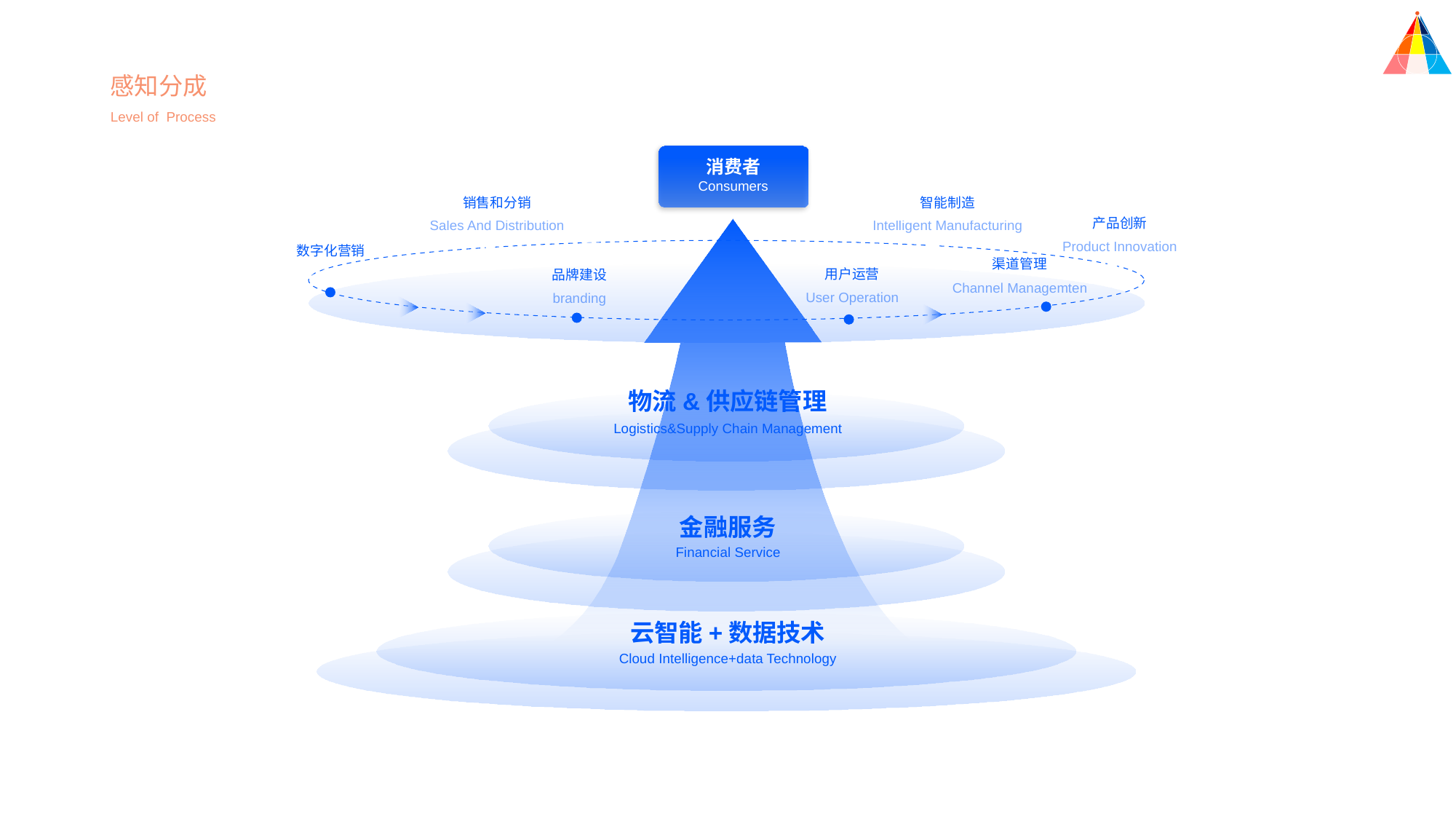

感知分成
Level of  Process

消费者
Consumers
销售和分销
智能制造
产品创新
Sales And Distribution
Intelligent Manufacturing

Product Innovation
数字化营销

渠道管理

用户运营
Digital Marketing
品牌建设

Channel Managemten
User Operation
branding

物流&供应链管理
Logistics&Supply Chain Management

金融服务
Financial Service

云智能+数据技术
Cloud Intelligence+data Technology